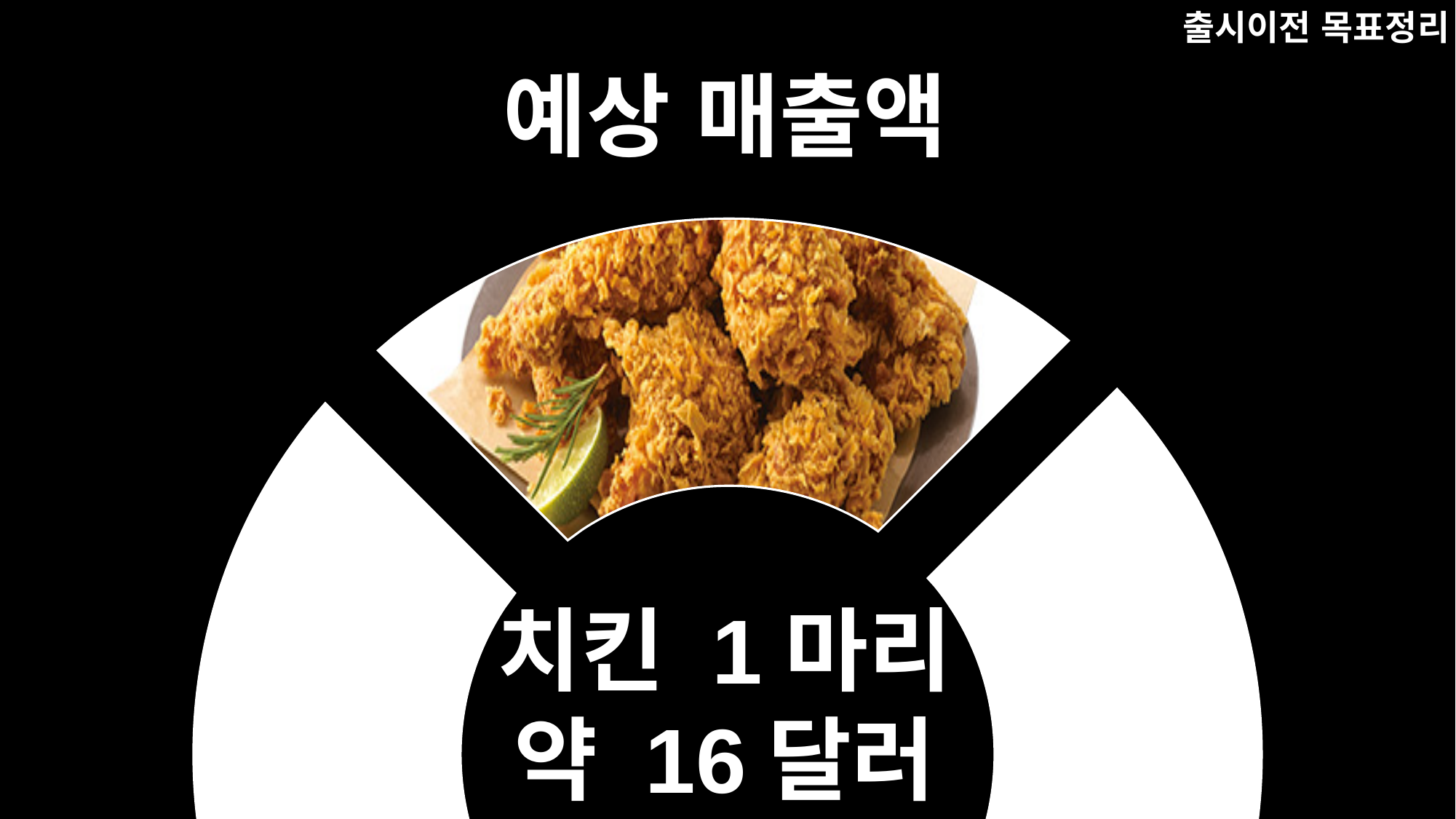

출시이전 목표정리

예상 매출액

치킨 1마리
약 16달러
30명 이상
50회 이상